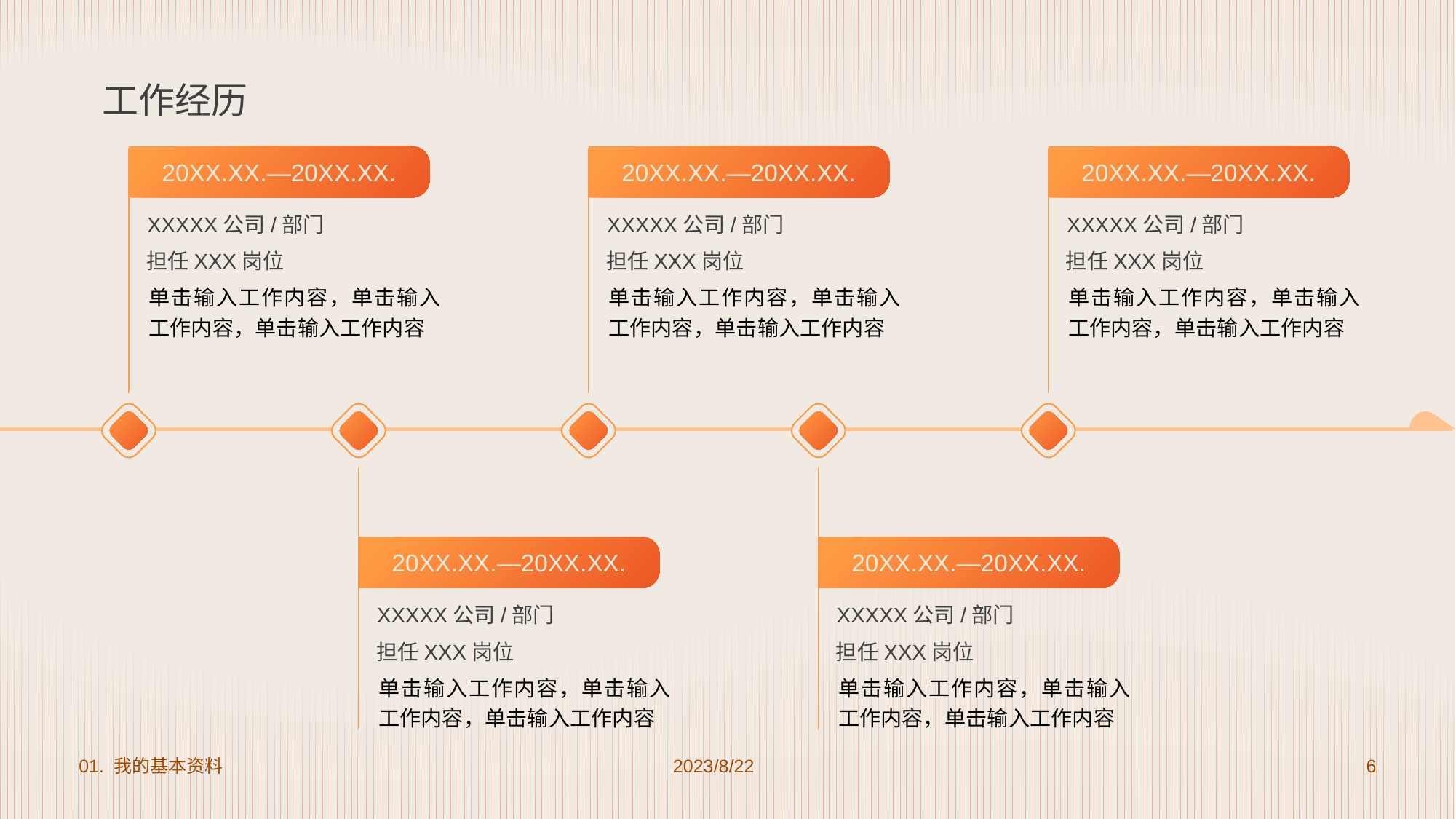

# 工作经历

20XX.XX.—20XX.XX.
XXXXX公司/部门
担任XXX岗位
单击输入工作内容，单击输入工作内容，单击输入工作内容

20XX.XX.—20XX.XX.
XXXXX公司/部门
担任XXX岗位
单击输入工作内容，单击输入工作内容，单击输入工作内容

20XX.XX.—20XX.XX.
XXXXX公司/部门
担任XXX岗位
单击输入工作内容，单击输入工作内容，单击输入工作内容

20XX.XX.—20XX.XX.
XXXXX公司/部门
担任XXX岗位
单击输入工作内容，单击输入工作内容，单击输入工作内容

20XX.XX.—20XX.XX.
XXXXX公司/部门
担任XXX岗位
单击输入工作内容，单击输入工作内容，单击输入工作内容
01. 我的基本资料
2023/8/22
6